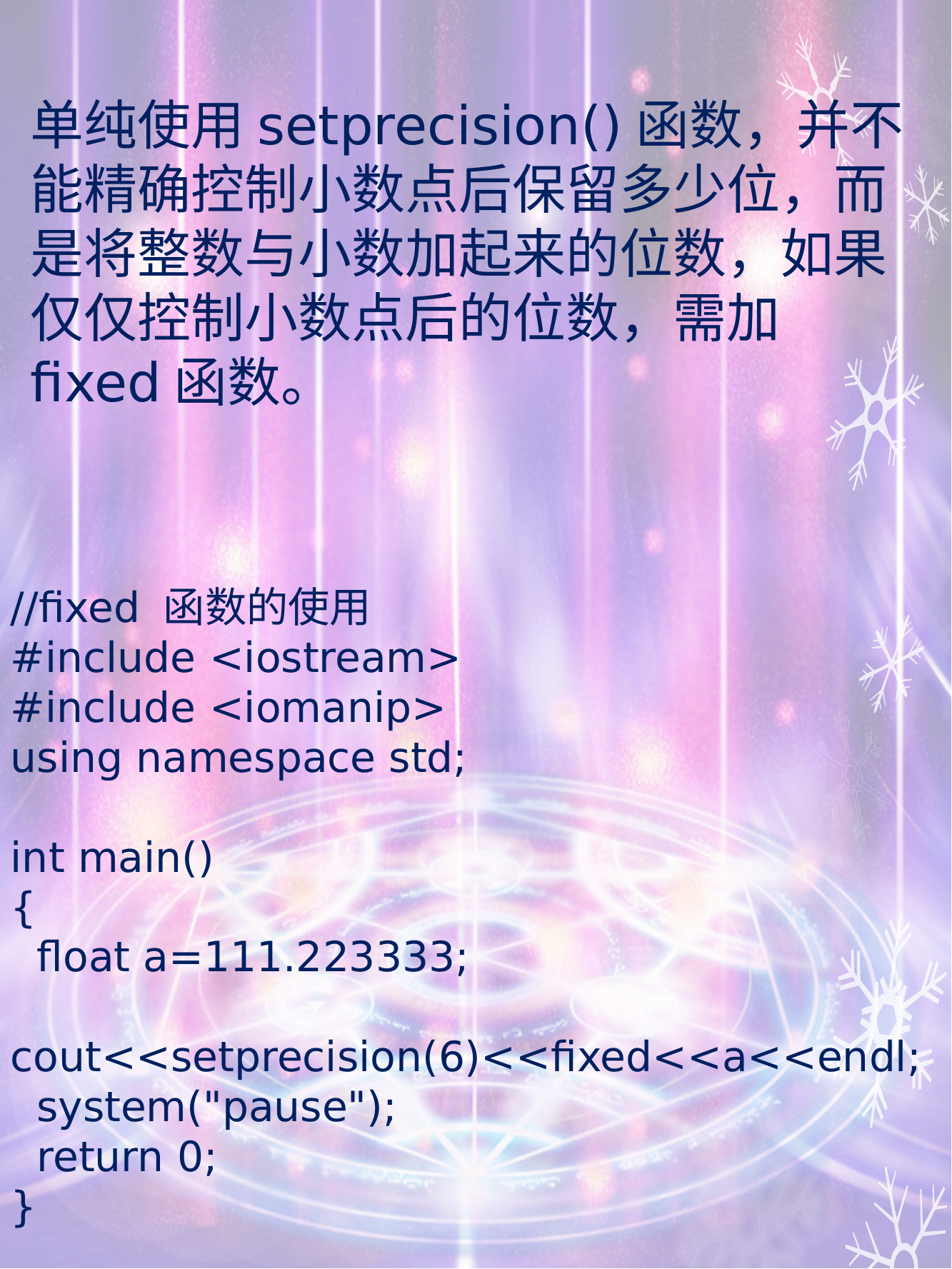

单纯使用setprecision()函数，并不能精确控制小数点后保留多少位，而是将整数与小数加起来的位数，如果仅仅控制小数点后的位数，需加fixed函数。
//fixed 函数的使用
#include <iostream>
#include <iomanip>
using namespace std;

int main()
{
  float a=111.223333;
  cout<<setprecision(6)<<fixed<<a<<endl;
  system("pause");
  return 0;
}